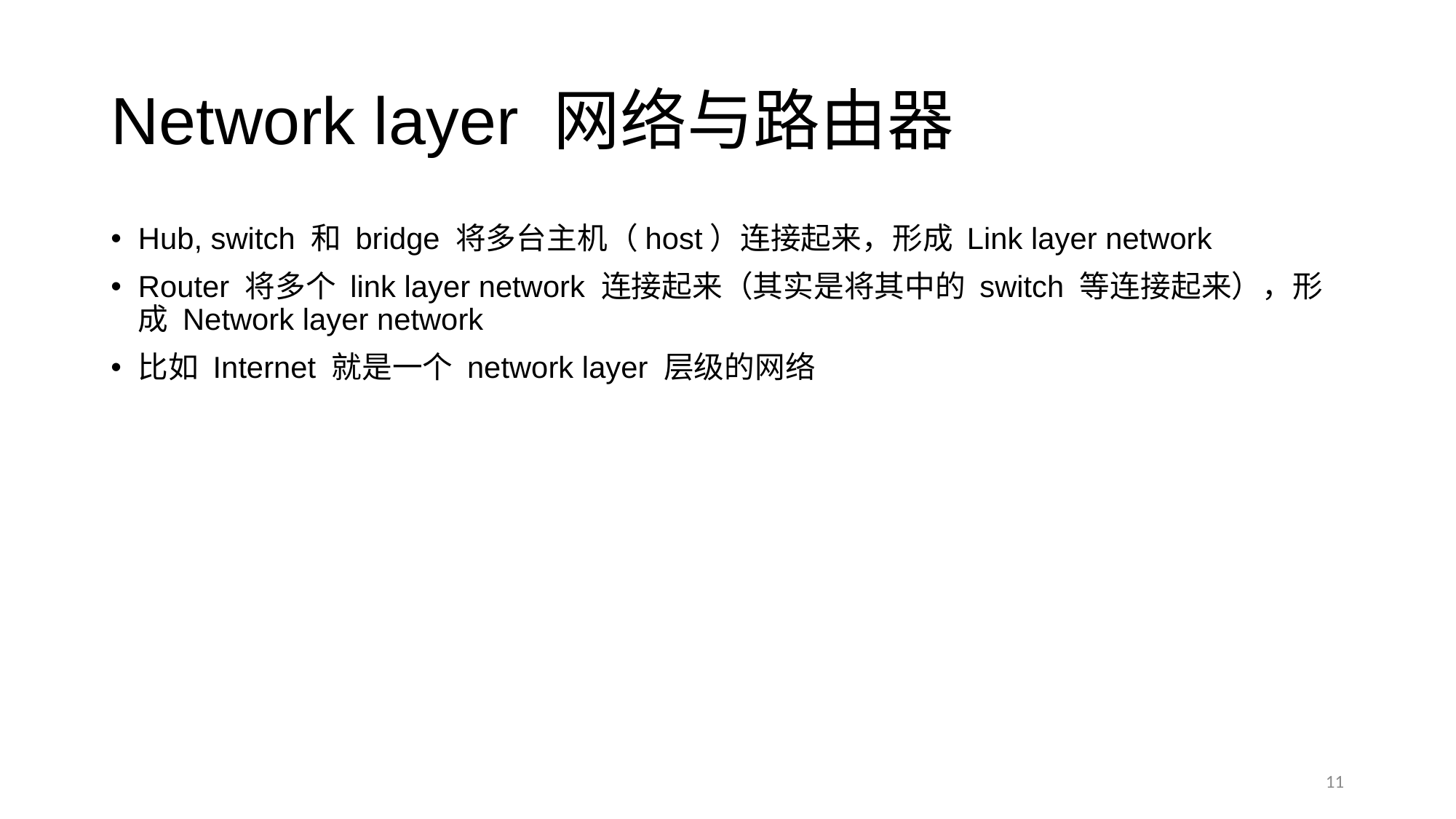

# Network layer 网络与路由器
Hub, switch 和 bridge 将多台主机（host）连接起来，形成 Link layer network
Router 将多个 link layer network 连接起来（其实是将其中的 switch 等连接起来），形成 Network layer network
比如 Internet 就是一个 network layer 层级的网络
11